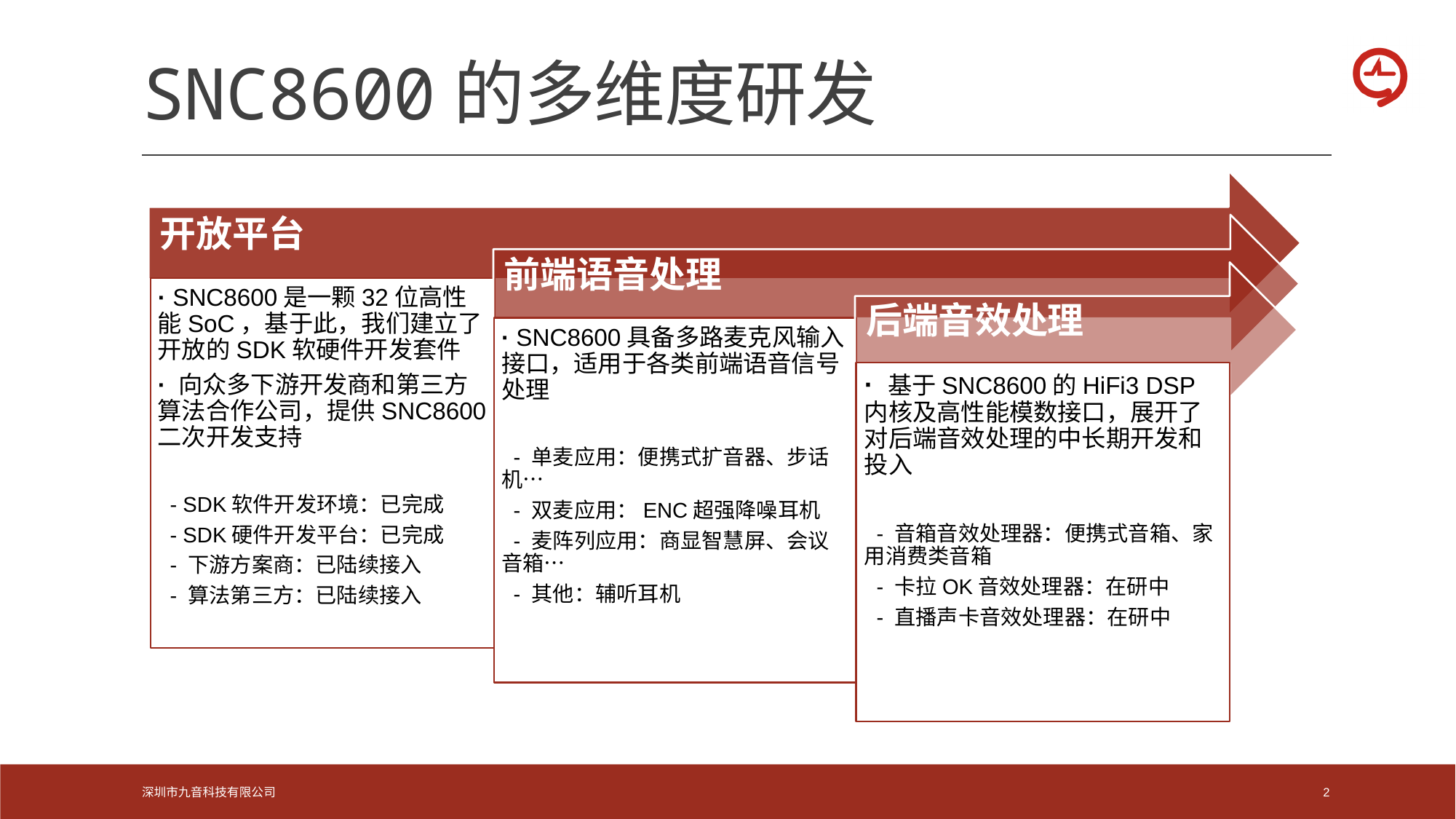

# SNC8600的多维度研发
开放平台
· SNC8600是一颗32位高性能SoC，基于此，我们建立了开放的SDK软硬件开发套件
· 向众多下游开发商和第三方算法合作公司，提供SNC8600 二次开发支持

  - SDK软件开发环境：已完成
  - SDK硬件开发平台：已完成
  - 下游方案商：已陆续接入
  - 算法第三方：已陆续接入
前端语音处理
· SNC8600具备多路麦克风输入接口，适用于各类前端语音信号处理

  - 单麦应用：便携式扩音器、步话机…
  - 双麦应用：ENC超强降噪耳机
  - 麦阵列应用：商显智慧屏、会议音箱…
  - 其他：辅听耳机
后端音效处理
· 基于SNC8600的HiFi3 DSP内核及高性能模数接口，展开了对后端音效处理的中长期开发和投入

  - 音箱音效处理器：便携式音箱、家用消费类音箱
  - 卡拉OK音效处理器：在研中
  - 直播声卡音效处理器：在研中
深圳市九音科技有限公司
2